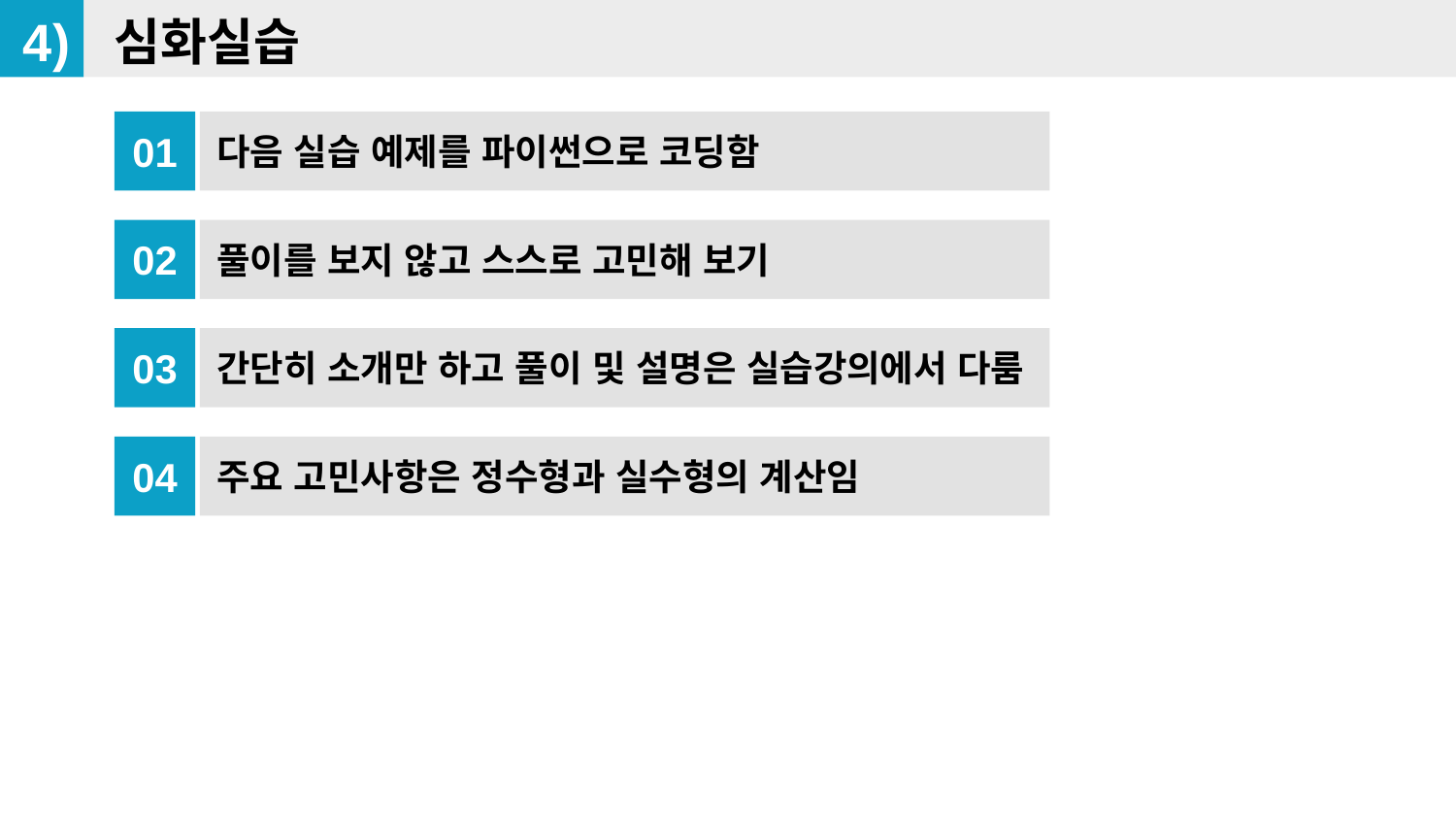

4)
심화실습
다음 실습 예제를 파이썬으로 코딩함
01
풀이를 보지 않고 스스로 고민해 보기
02
간단히 소개만 하고 풀이 및 설명은 실습강의에서 다룸
03
주요 고민사항은 정수형과 실수형의 계산임
04